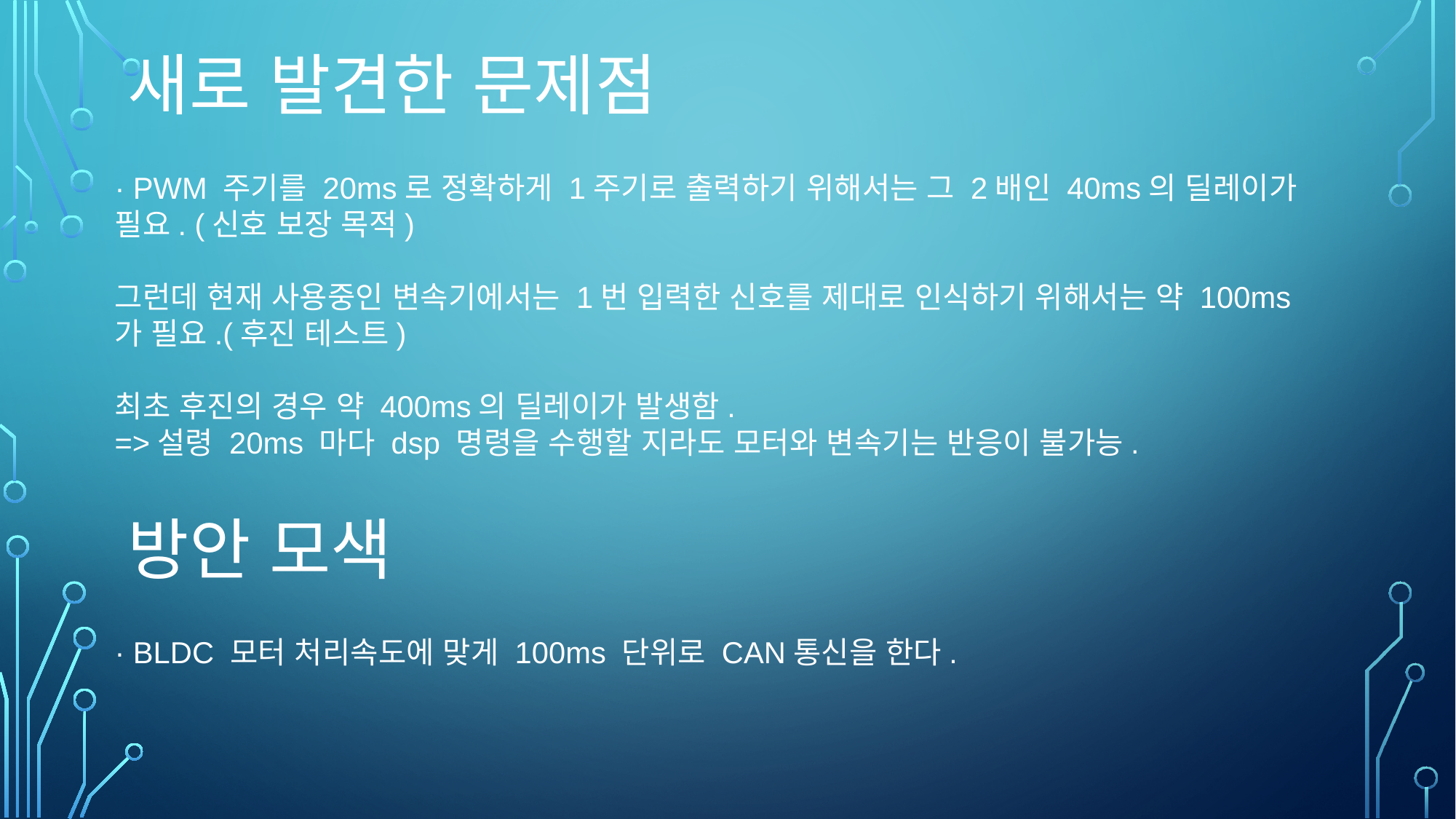

새로 발견한 문제점
· PWM 주기를 20ms로 정확하게 1주기로 출력하기 위해서는 그 2배인 40ms의 딜레이가 필요. (신호 보장 목적)

그런데 현재 사용중인 변속기에서는 1번 입력한 신호를 제대로 인식하기 위해서는 약 100ms가 필요.(후진 테스트)

최초 후진의 경우 약 400ms의 딜레이가 발생함.
=>설령 20ms 마다 dsp 명령을 수행할 지라도 모터와 변속기는 반응이 불가능.
방안 모색
· BLDC 모터 처리속도에 맞게 100ms 단위로 CAN통신을 한다.